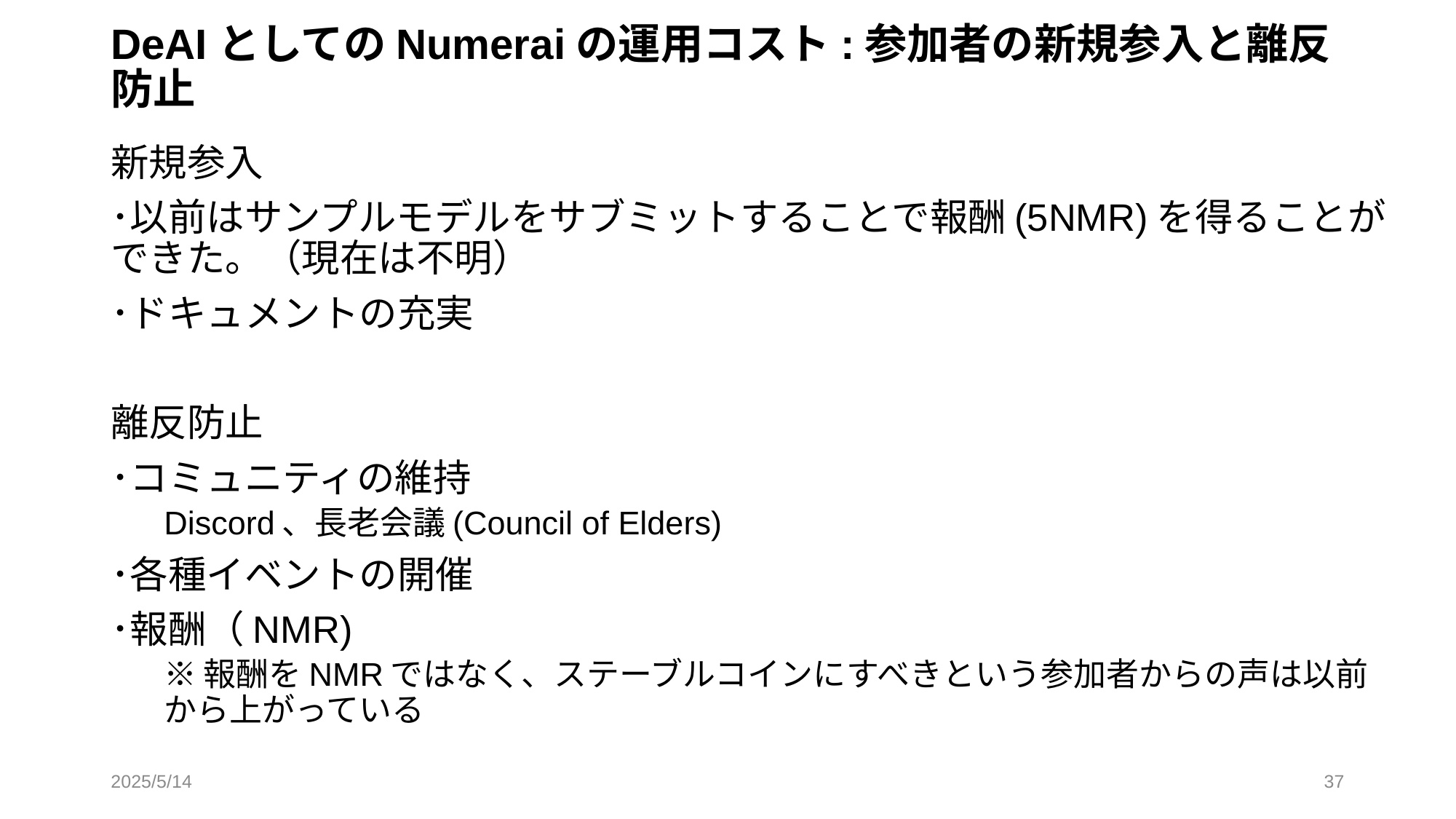

# DeAIとしてのNumeraiの運用コスト:参加者の新規参入と離反防止
新規参入
･以前はサンプルモデルをサブミットすることで報酬(5NMR)を得ることができた。（現在は不明）
･ドキュメントの充実

離反防止
･コミュニティの維持
Discord、長老会議(Council of Elders)
･各種イベントの開催
･報酬（NMR)
※報酬をNMRではなく、ステーブルコインにすべきという参加者からの声は以前から上がっている
2025/5/14
37